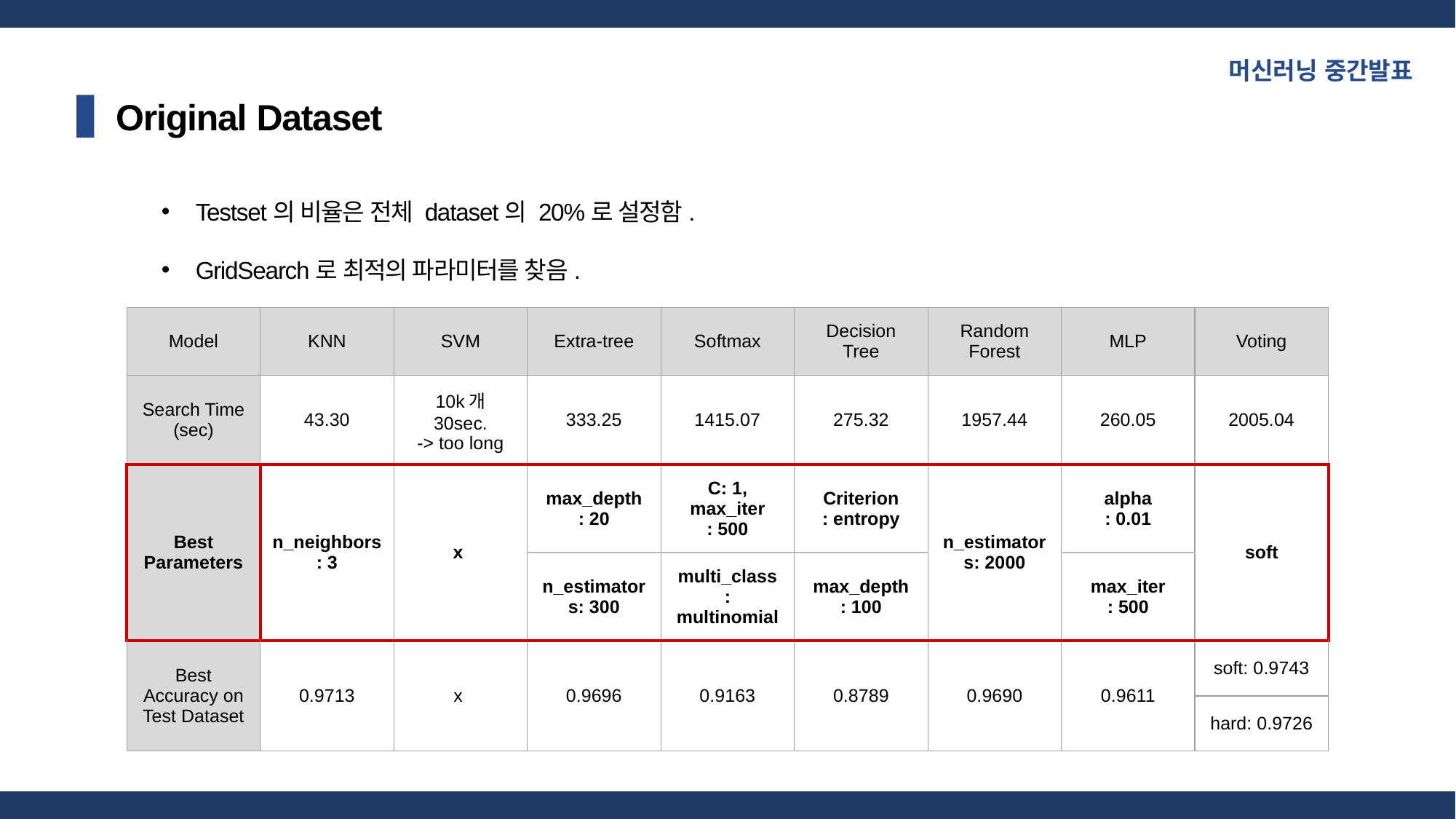

머신러닝 중간발표
Original Dataset

Testset의 비율은 전체 dataset의 20%로 설정함.
GridSearch로 최적의 파라미터를 찾음.
| Model | KNN | SVM | Extra-tree | Softmax | Decision Tree | Random Forest | MLP | Voting |
| --- | --- | --- | --- | --- | --- | --- | --- | --- |
| Search Time (sec) | 43.30 | 10k개 30sec. -> too long | 333.25 | 1415.07 | 275.32 | 1957.44 | 260.05 | 2005.04 |
| Best Parameters | n\_neighbors: 3 | x | max\_depth : 20 | C: 1, max\_iter : 500 | Criterion : entropy | n\_estimators: 2000 | alpha : 0.01 | soft |
|  |  |  | n\_estimators: 300 | multi\_class : multinomial | max\_depth : 100 |  | max\_iter : 500 |  |
| Best Accuracy on Test Dataset | 0.9713 | x | 0.9696 | 0.9163 | 0.8789 | 0.9690 | 0.9611 | soft: 0.9743 |
|  |  |  |  |  |  |  |  | hard: 0.9726 |